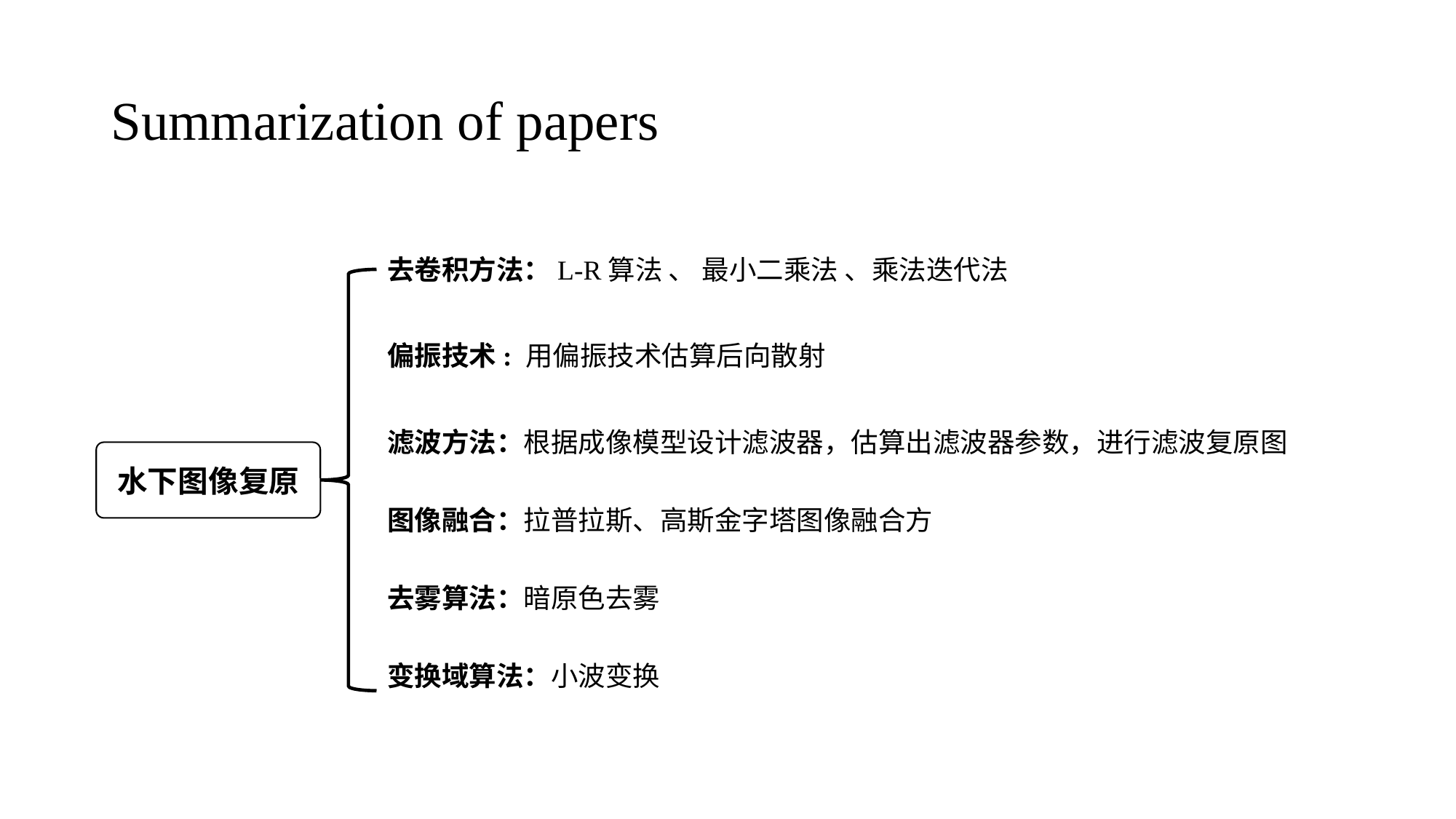

# Summarization of papers
去卷积方法：L-R算法 、 最小二乘法 、乘法迭代法

偏振技术: 用偏振技术估算后向散射
滤波方法：根据成像模型设计滤波器，估算出滤波器参数，进行滤波复原图

图像融合：拉普拉斯、高斯金字塔图像融合方

去雾算法：暗原色去雾

变换域算法：小波变换
水下图像复原